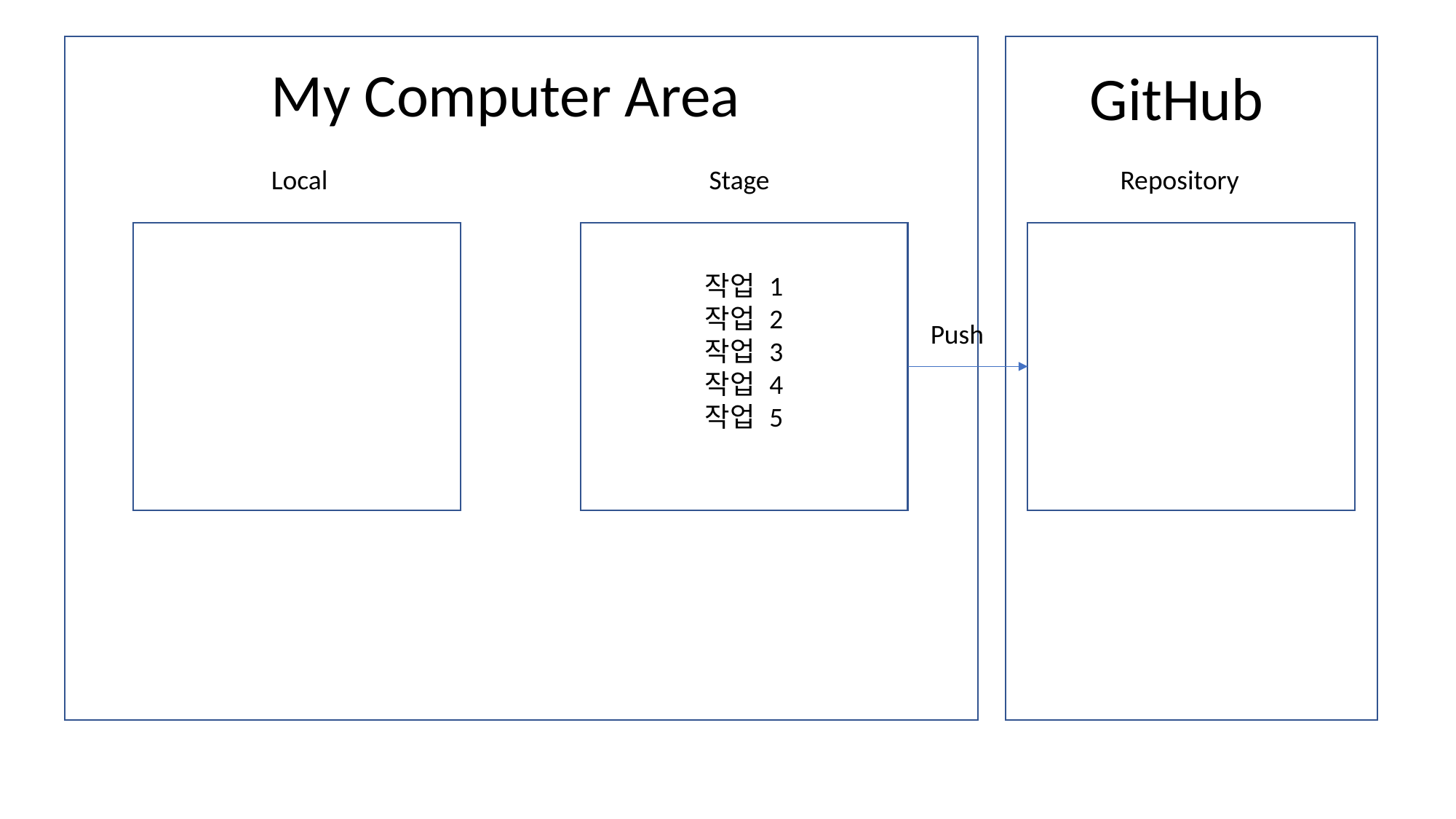

My Computer Area
GitHub
Local
Stage
Repository
작업 1
작업 2
작업 3
작업 4
작업 5

Push